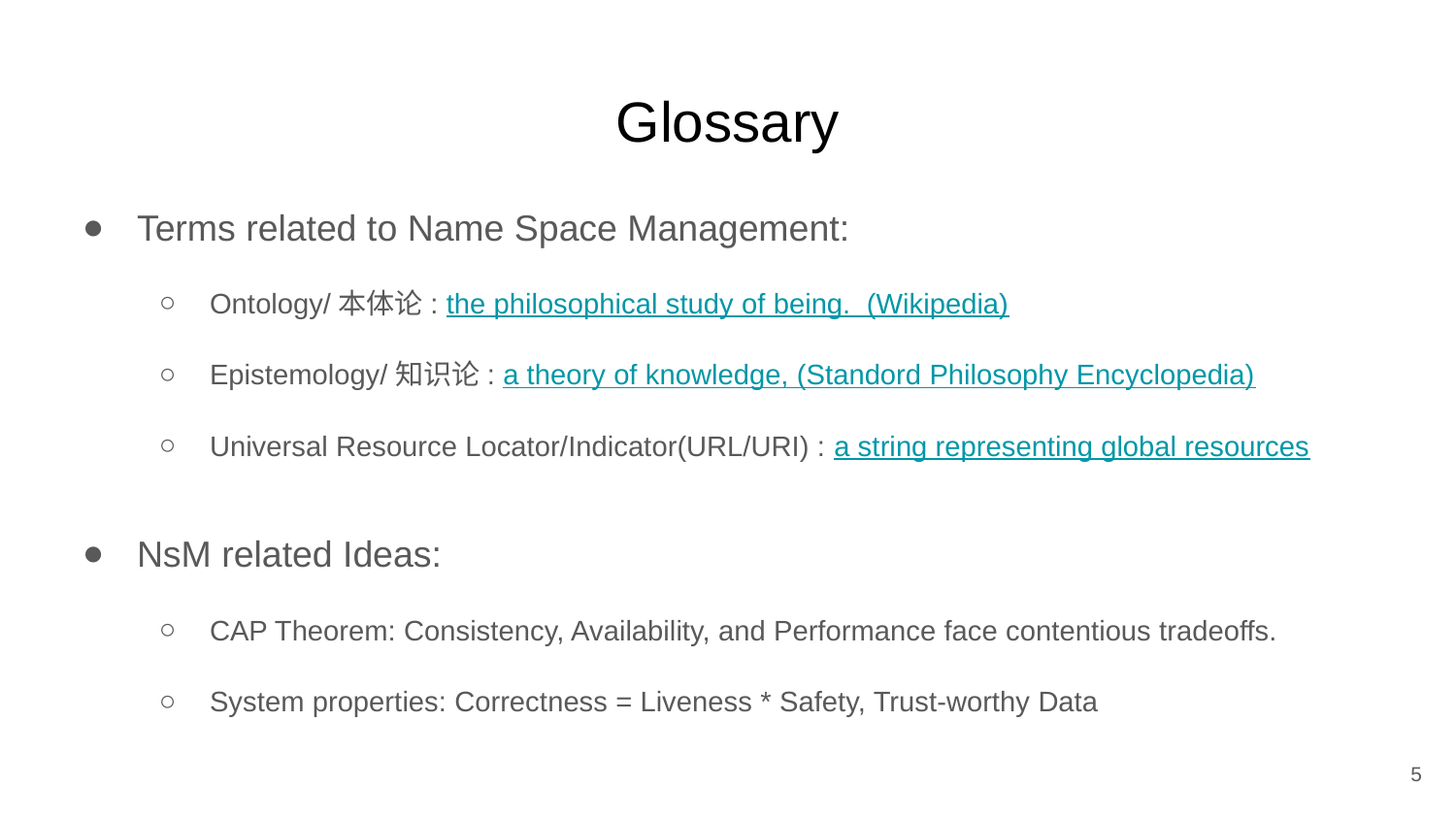

# Glossary
Terms related to Name Space Management:
Ontology/本体论: the philosophical study of being.  (Wikipedia)
Epistemology/知识论: a theory of knowledge, (Standord Philosophy Encyclopedia)
Universal Resource Locator/Indicator(URL/URI) : a string representing global resources

NsM related Ideas:
CAP Theorem: Consistency, Availability, and Performance face contentious tradeoffs.
System properties: Correctness = Liveness * Safety, Trust-worthy Data
5